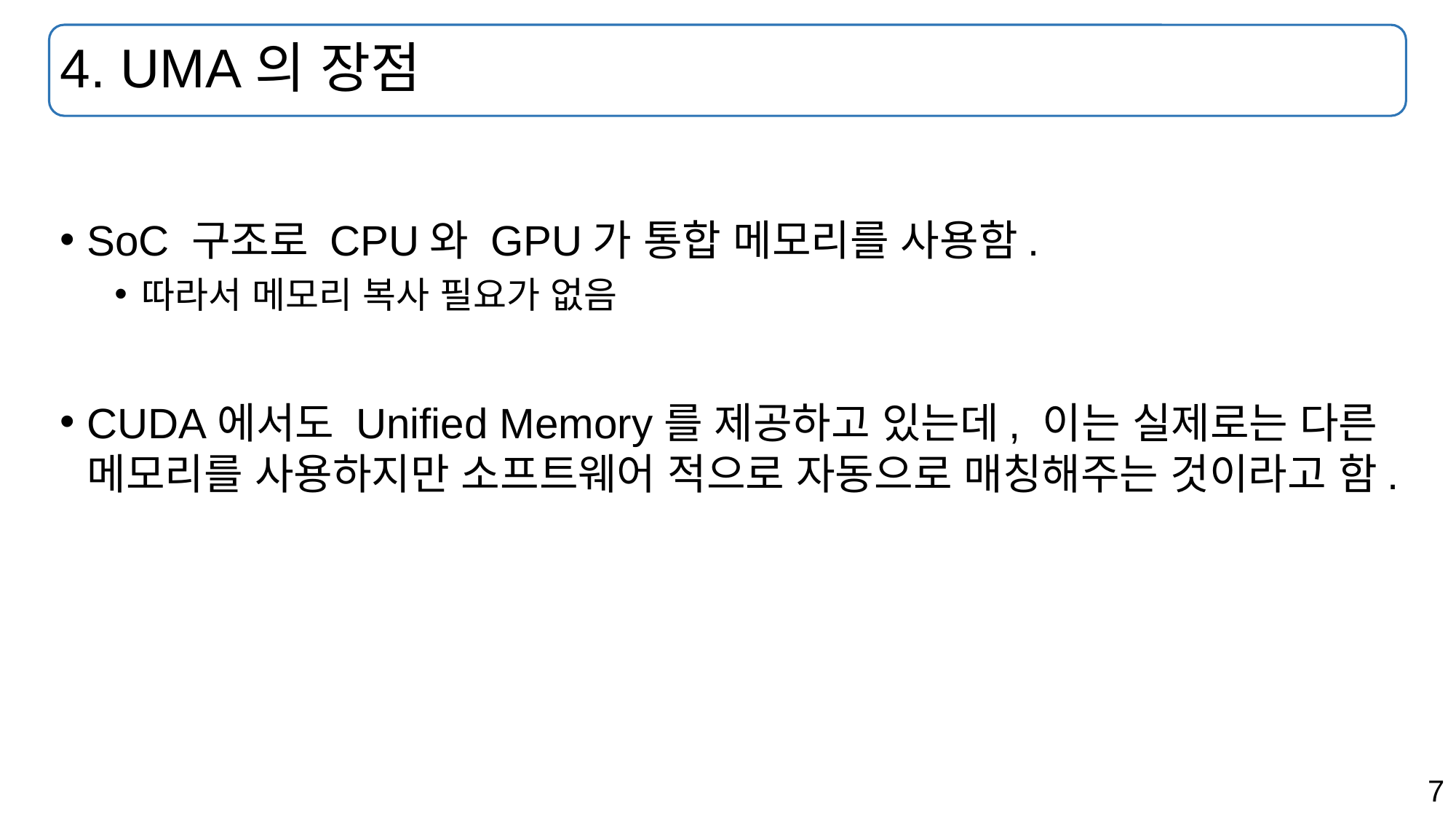

# 4. UMA의 장점

SoC 구조로 CPU와 GPU가 통합 메모리를 사용함.
따라서 메모리 복사 필요가 없음

CUDA에서도 Unified Memory를 제공하고 있는데, 이는 실제로는 다른 메모리를 사용하지만 소프트웨어 적으로 자동으로 매칭해주는 것이라고 함.